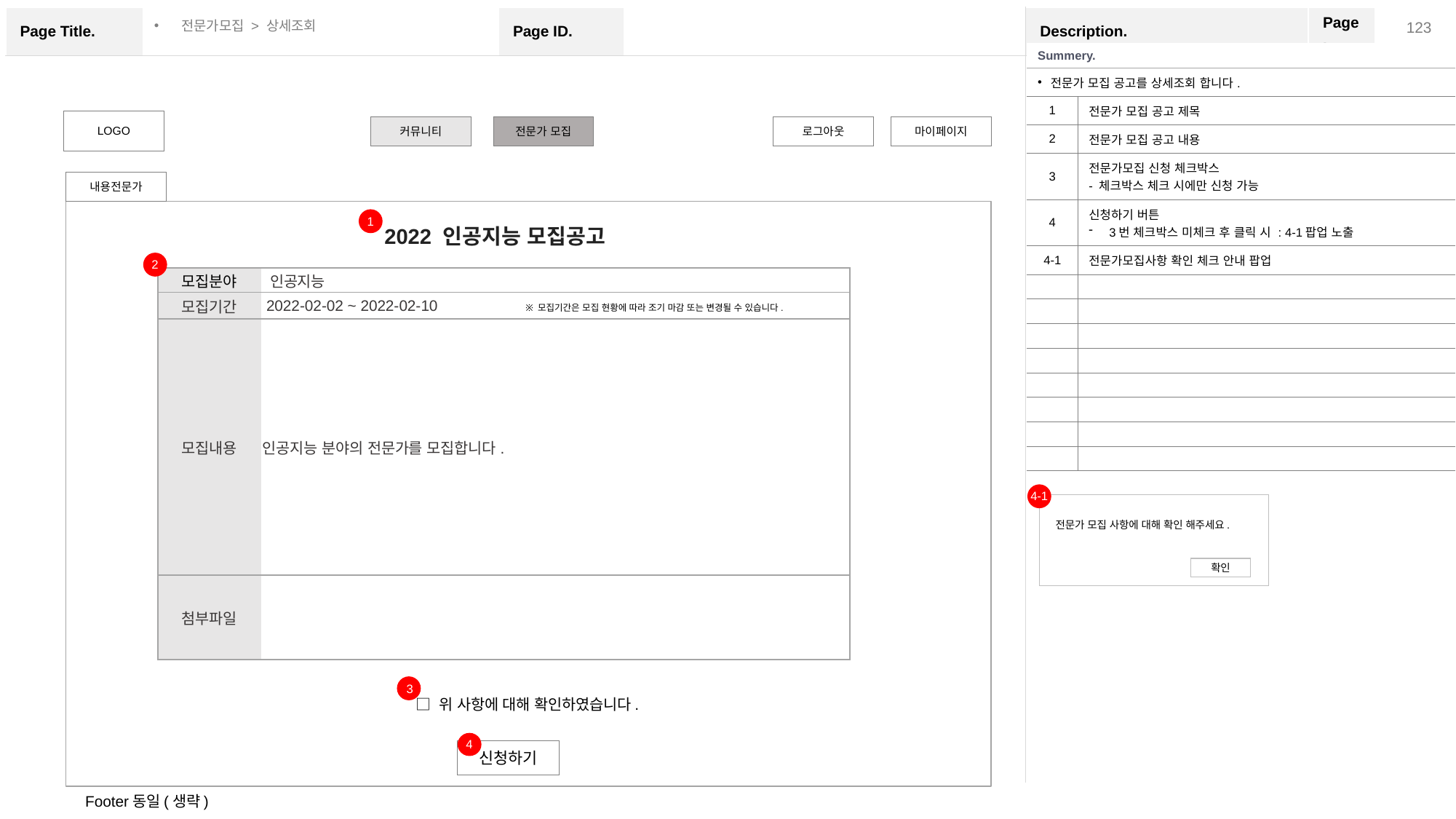

전문가모집 > 상세조회

| Summery. |  |
| --- | --- |
| 전문가 모집 공고를 상세조회 합니다. |  |
| 1 | 전문가 모집 공고 제목 |
| 2 | 전문가 모집 공고 내용 |
| 3 | 전문가모집 신청 체크박스 - 체크박스 체크 시에만 신청 가능 |
| 4 | 신청하기 버튼 3번 체크박스 미체크 후 클릭 시 : 4-1팝업 노출 |
| 4-1 | 전문가모집사항 확인 체크 안내 팝업 |
|  |  |
|  |  |
|  |  |
|  |  |
|  |  |
|  |  |
|  |  |
|  |  |
LOGO
커뮤니티
전문가 모집
로그아웃
마이페이지
내용전문가

1

2022 인공지능 모집공고
2

| 모집분야 | 인공지능 |
| --- | --- |
| 모집기간 | 2022-02-02 ~ 2022-02-10 ※ 모집기간은 모집 현황에 따라 조기 마감 또는 변경될 수 있습니다. |
| 모집내용 | 인공지능 분야의 전문가를 모집합니다. |
| 첨부파일 |  |
4-1

전문가 모집 사항에 대해 확인 해주세요.
확인
3
□ 위 사항에 대해 확인하였습니다.
4

신청하기
Footer동일(생략)